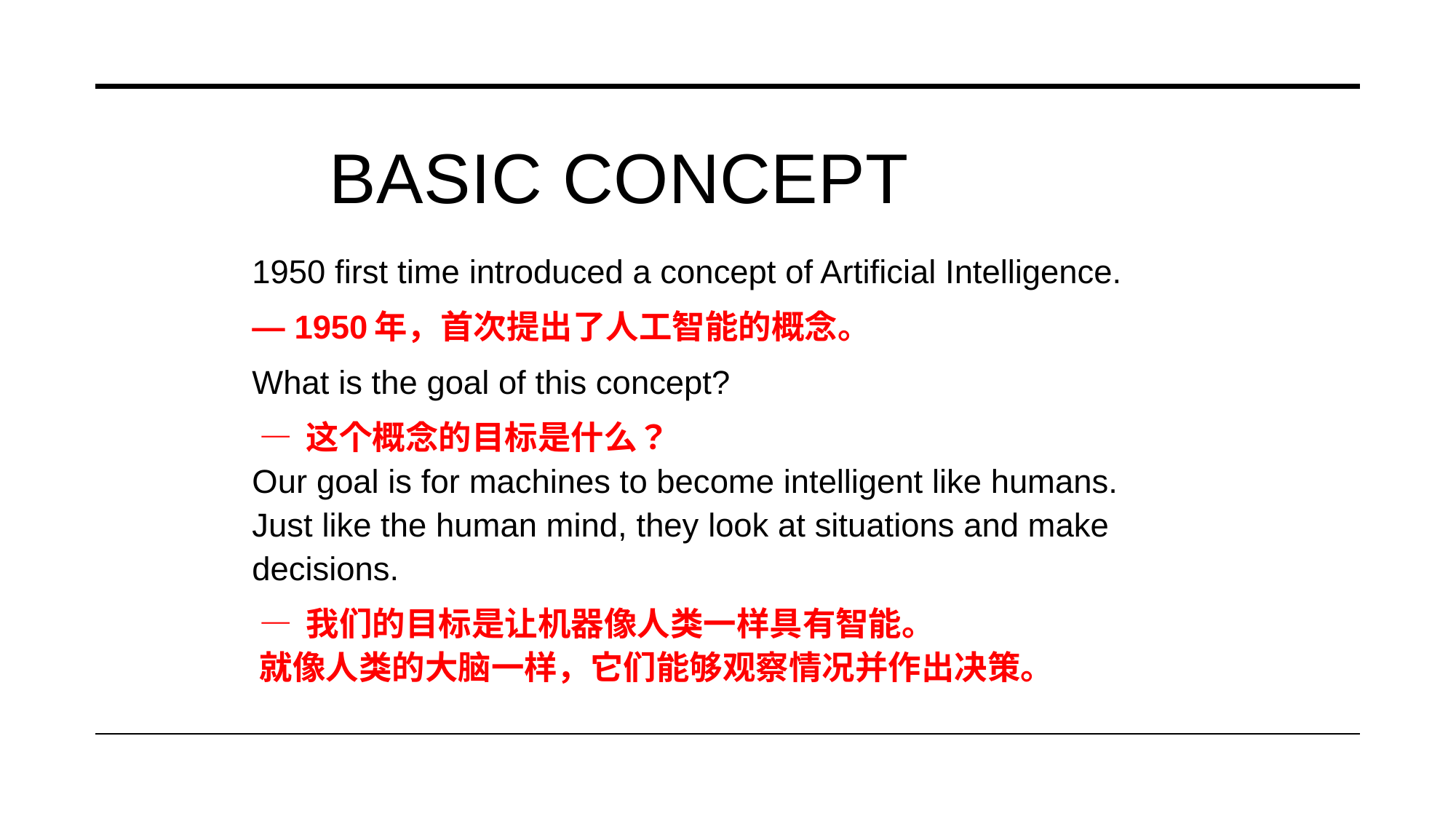

# Basic concept
1950 first time introduced a concept of Artificial Intelligence.
— 1950年，首次提出了人工智能的概念。
What is the goal of this concept?
 — 这个概念的目标是什么？
Our goal is for machines to become intelligent like humans. Just like the human mind, they look at situations and make decisions.
 — 我们的目标是让机器像人类一样具有智能。
 就像人类的大脑一样，它们能够观察情况并作出决策。